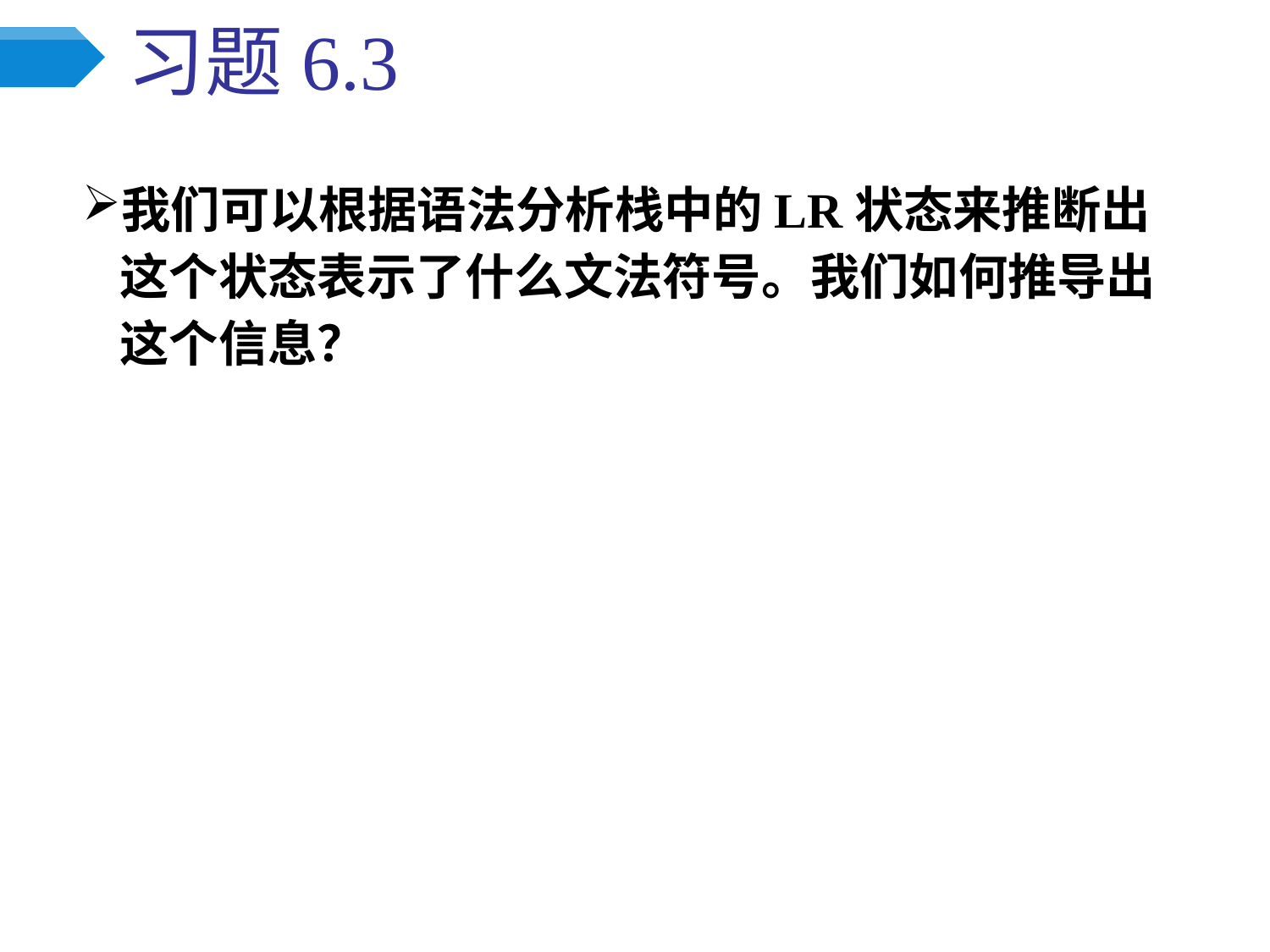

# 习题6.3
我们可以根据语法分析栈中的LR状态来推断出这个状态表示了什么文法符号。我们如何推导出这个信息？